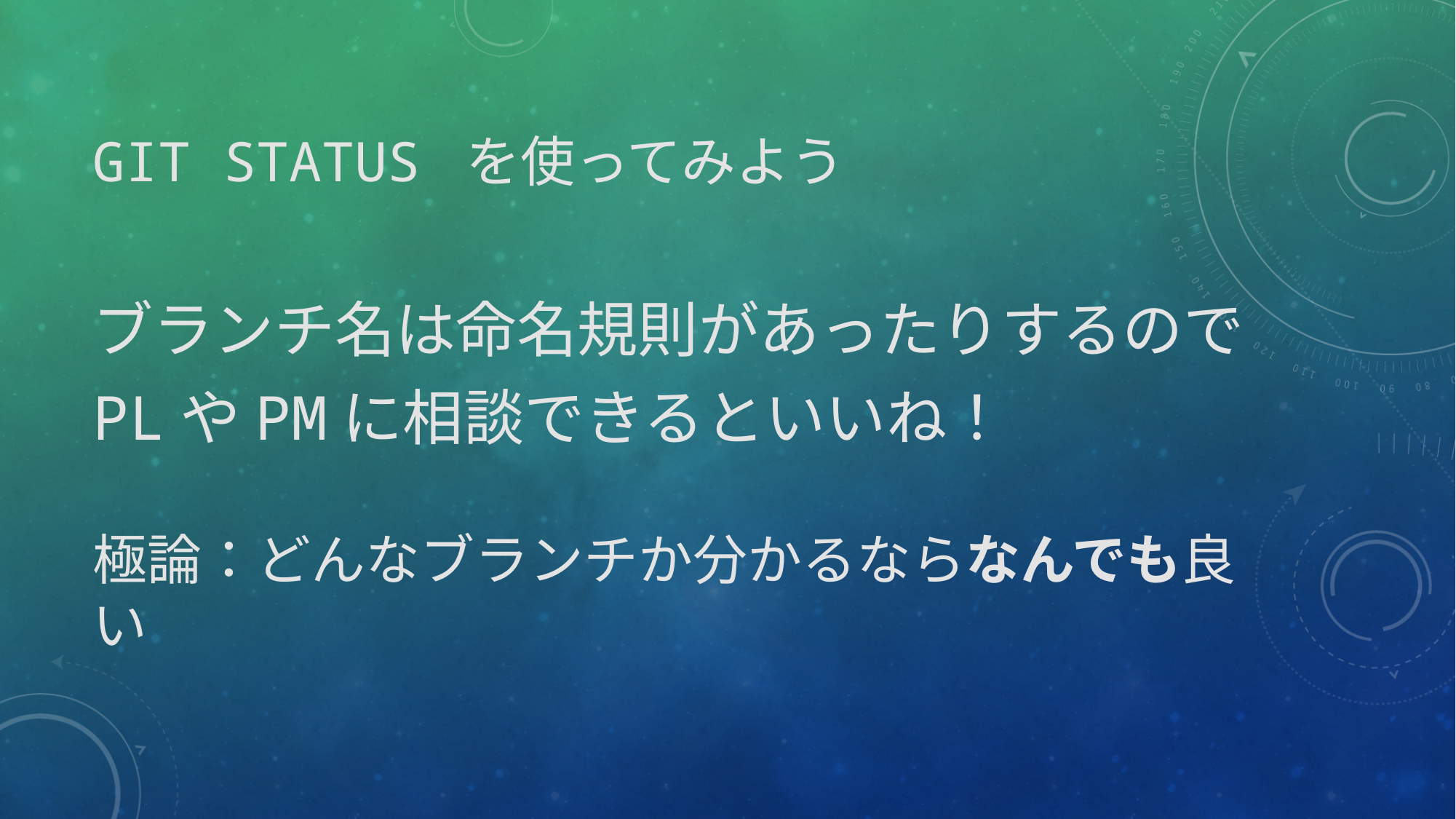

# git status を使ってみよう
ブランチ名は命名規則があったりするので
PLやPMに相談できるといいね！
極論：どんなブランチか分かるならなんでも良い